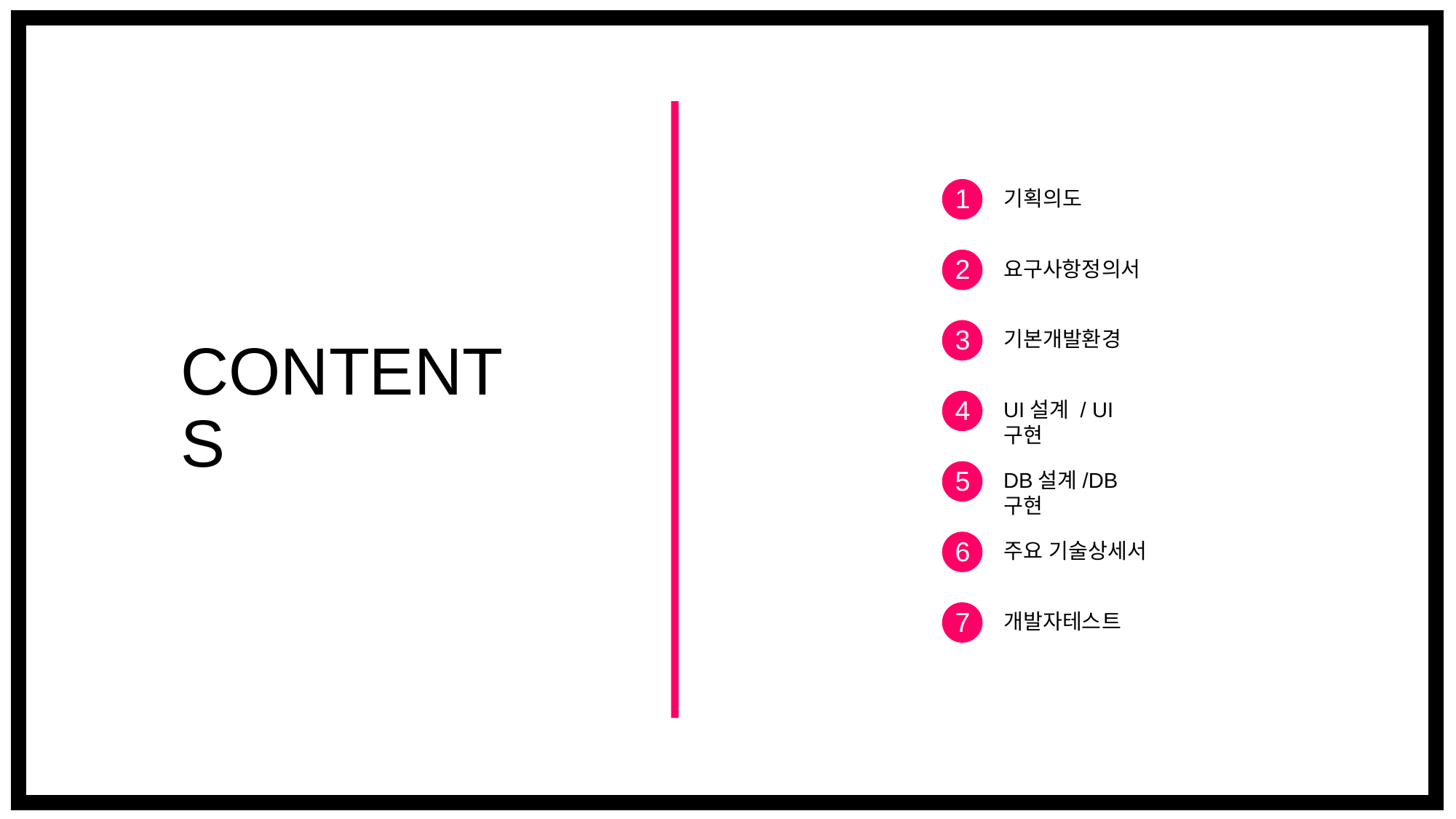

1

기획의도
2

요구사항정의서
3

기본개발환경
4

UI설계 / UI구현
5

DB설계/DB구현
6

주요 기술상세서
7

개발자테스트
# CONTENTS